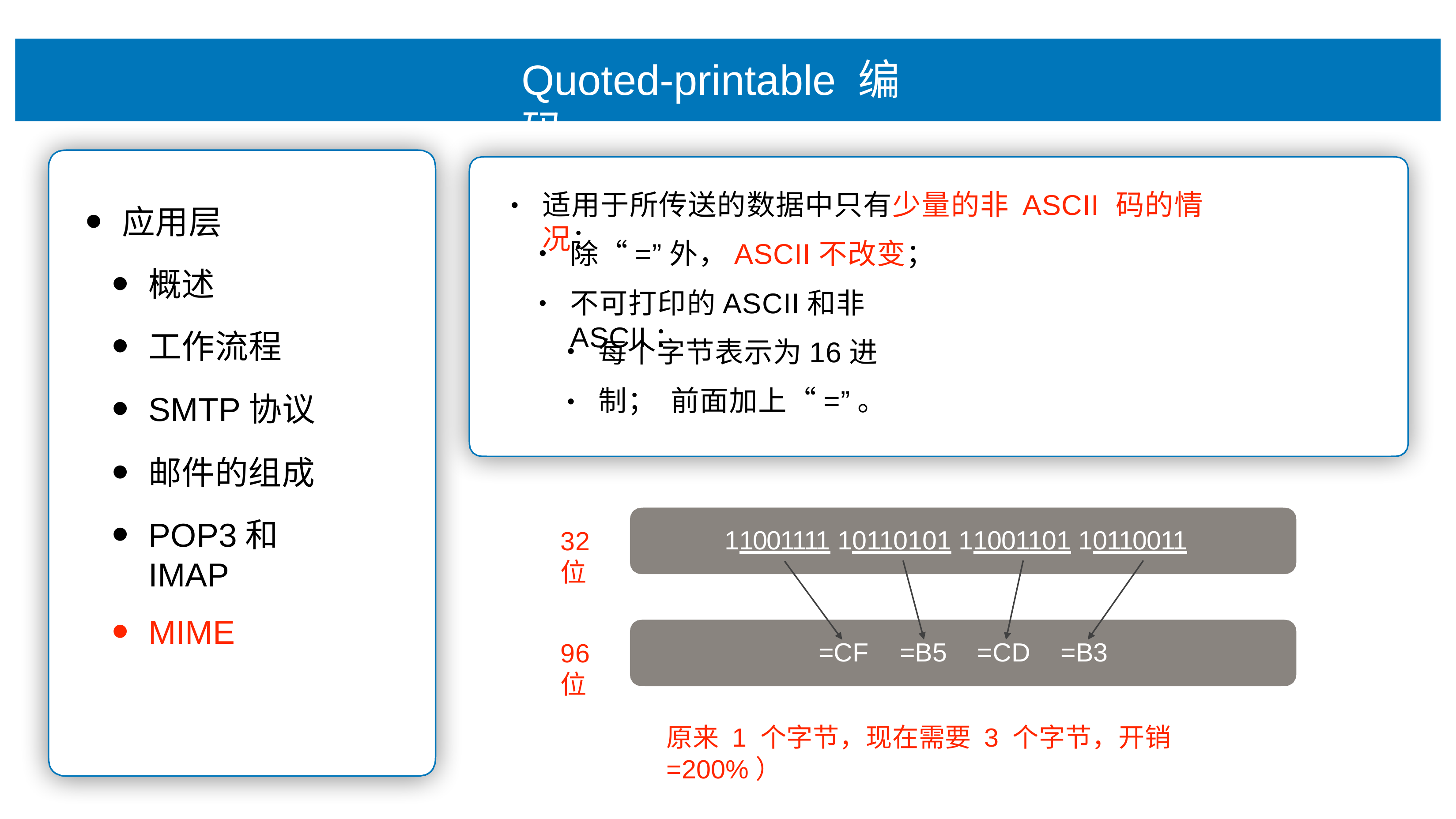

# Quoted-printable 编码

适⽤于所传送的数据中只有少量的⾮ ASCII 码的情况：
•
应⽤层
概述
⼯作流程
SMTP协议
邮件的组成
POP3和IMAP
MIME
除“=”外，ASCII不改变；
不可打印的ASCII和⾮ASCII：
•
每个字节表示为16进制；  前⾯加上“=”。
•

11001111 10110101 11001101 10110011
32位

=CF	=B5	=CD	=B3
96位
原来 1 个字节，现在需要 3 个字节，开销=200%）